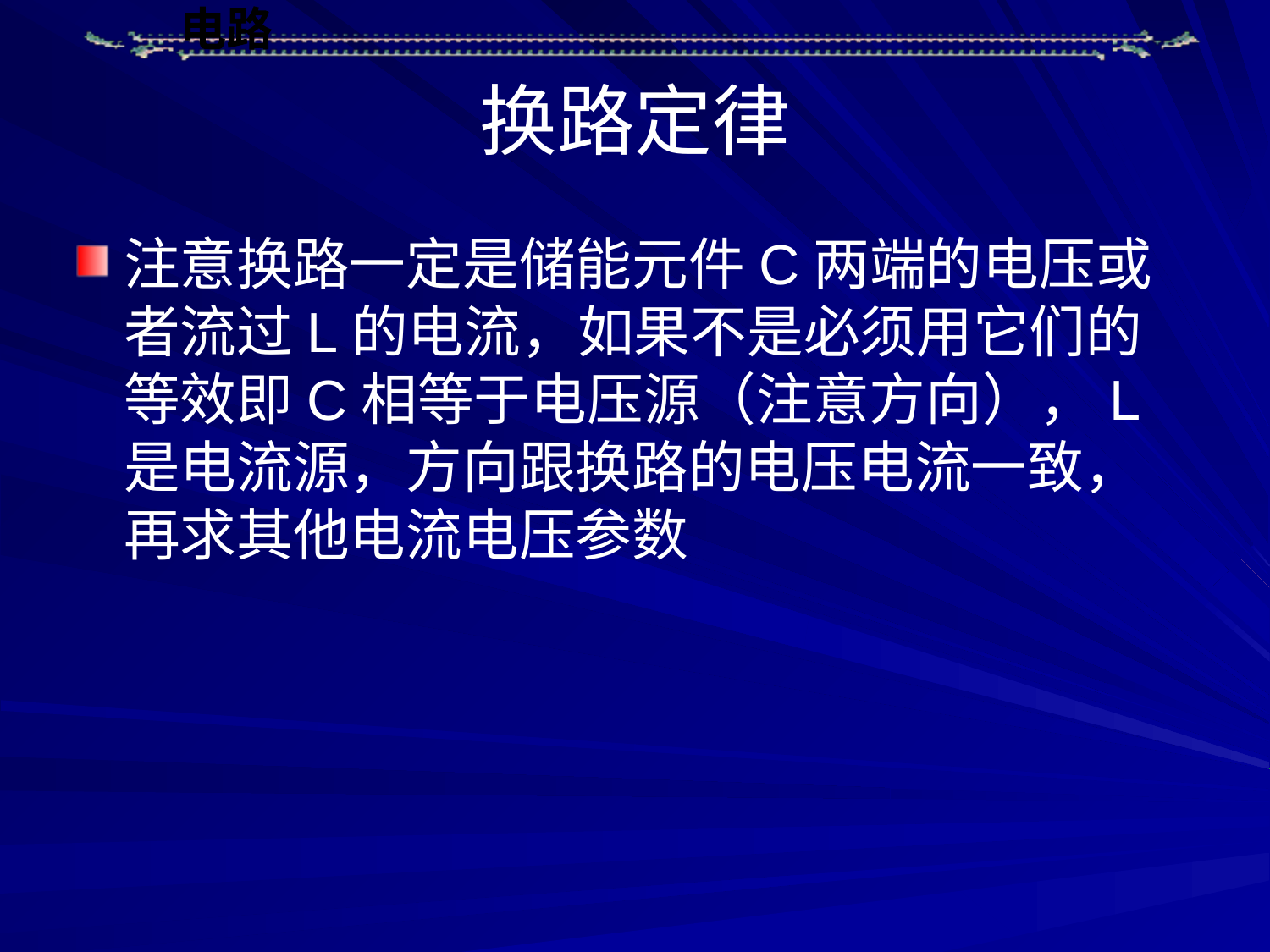

# 换路定律
注意换路一定是储能元件C两端的电压或者流过L的电流，如果不是必须用它们的等效即C相等于电压源（注意方向），L是电流源，方向跟换路的电压电流一致，再求其他电流电压参数